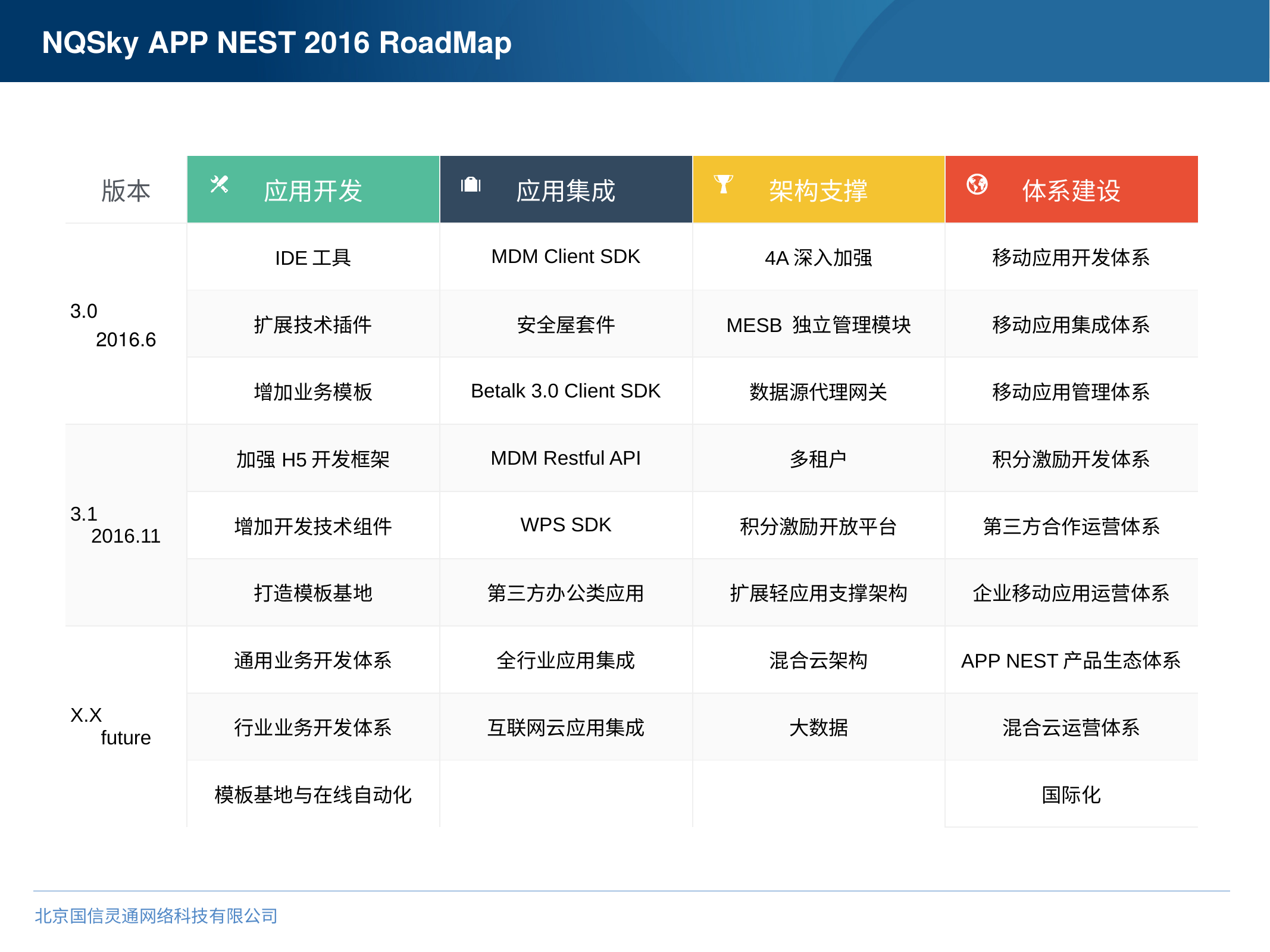

# NQSky APP NEST 2016 RoadMap
| 版本 | 应用开发 | 应用集成 | 架构支撑 | 体系建设 |
| --- | --- | --- | --- | --- |
| 3.0 2016.6 | IDE工具 | MDM Client SDK | 4A深入加强 | 移动应用开发体系 |
|  | 扩展技术插件 | 安全屋套件 | MESB 独立管理模块 | 移动应用集成体系 |
|  | 增加业务模板 | Betalk 3.0 Client SDK | 数据源代理网关 | 移动应用管理体系 |
| 3.1 2016.11 | 加强H5开发框架 | MDM Restful API | 多租户 | 积分激励开发体系 |
|  | 增加开发技术组件 | WPS SDK | 积分激励开放平台 | 第三方合作运营体系 |
|  | 打造模板基地 | 第三方办公类应用 | 扩展轻应用支撑架构 | 企业移动应用运营体系 |
| X.X future | 通用业务开发体系 | 全行业应用集成 | 混合云架构 | APP NEST产品生态体系 |
|  | 行业业务开发体系 | 互联网云应用集成 | 大数据 | 混合云运营体系 |
|  | 模板基地与在线自动化 |  |  | 国际化 |

48